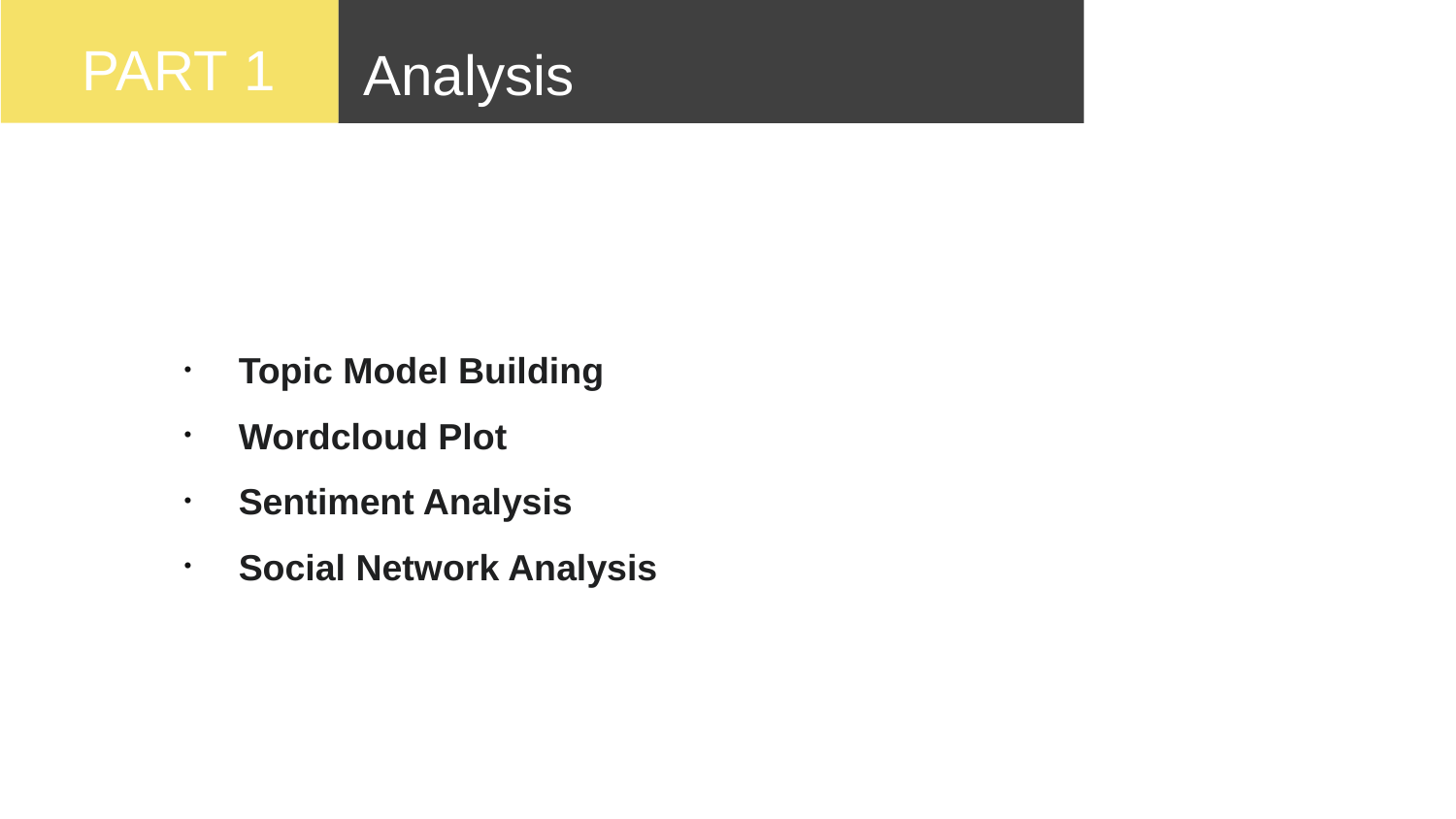

PART 1

PART 1
Analysis
请输入你的标题
Topic Model Building
Wordcloud Plot
Sentiment Analysis
Social Network Analysis